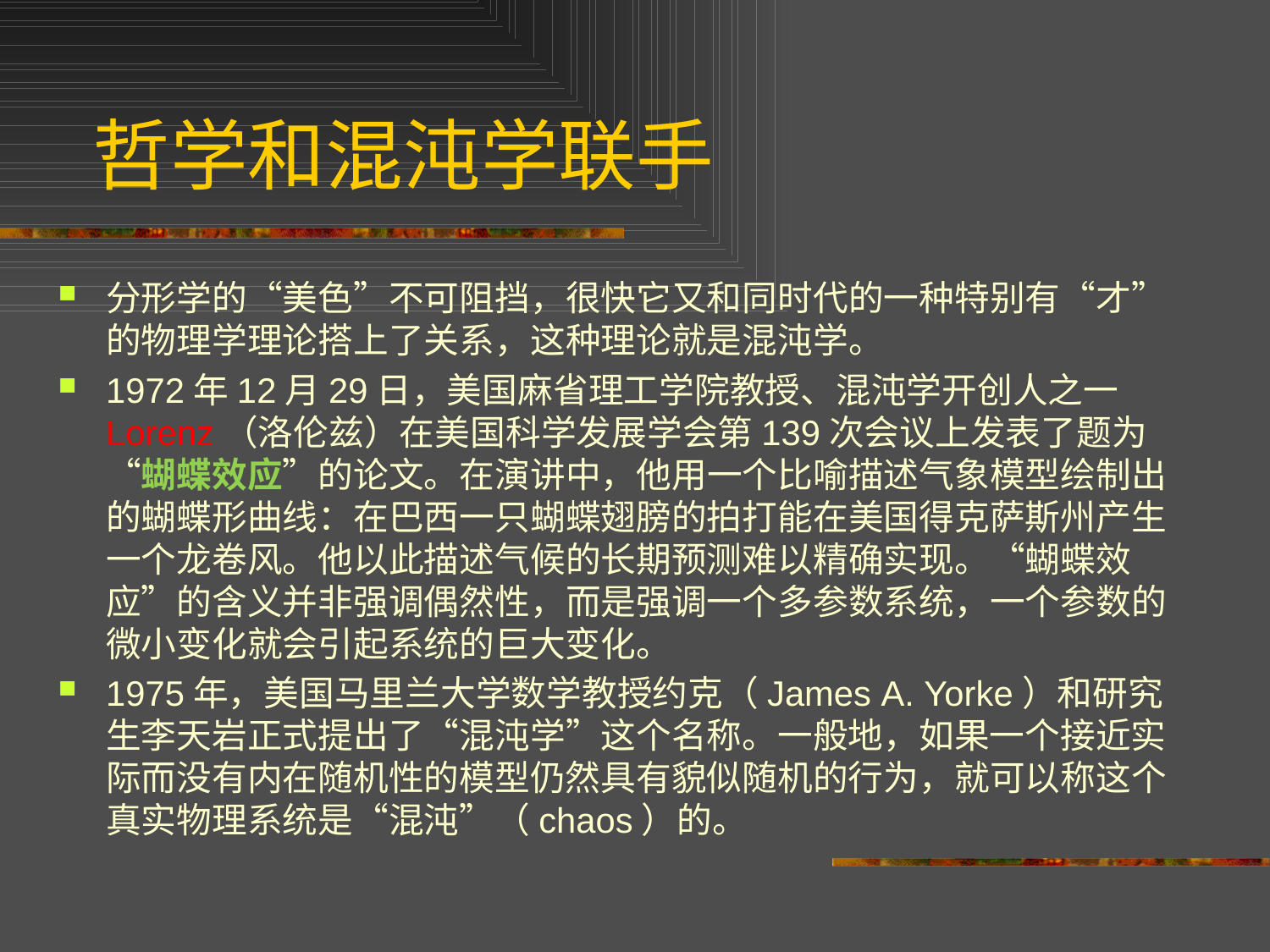

# 哲学和混沌学联手
分形学的“美色”不可阻挡，很快它又和同时代的一种特别有“才”的物理学理论搭上了关系，这种理论就是混沌学。
1972年12月29日，美国麻省理工学院教授、混沌学开创人之一Lorenz（洛伦兹）在美国科学发展学会第139次会议上发表了题为“蝴蝶效应”的论文。在演讲中，他用一个比喻描述气象模型绘制出的蝴蝶形曲线：在巴西一只蝴蝶翅膀的拍打能在美国得克萨斯州产生一个龙卷风。他以此描述气候的长期预测难以精确实现。“蝴蝶效应”的含义并非强调偶然性，而是强调一个多参数系统，一个参数的微小变化就会引起系统的巨大变化。
1975年，美国马里兰大学数学教授约克（James A. Yorke）和研究生李天岩正式提出了“混沌学”这个名称。一般地，如果一个接近实际而没有内在随机性的模型仍然具有貌似随机的行为，就可以称这个真实物理系统是“混沌”（chaos）的。